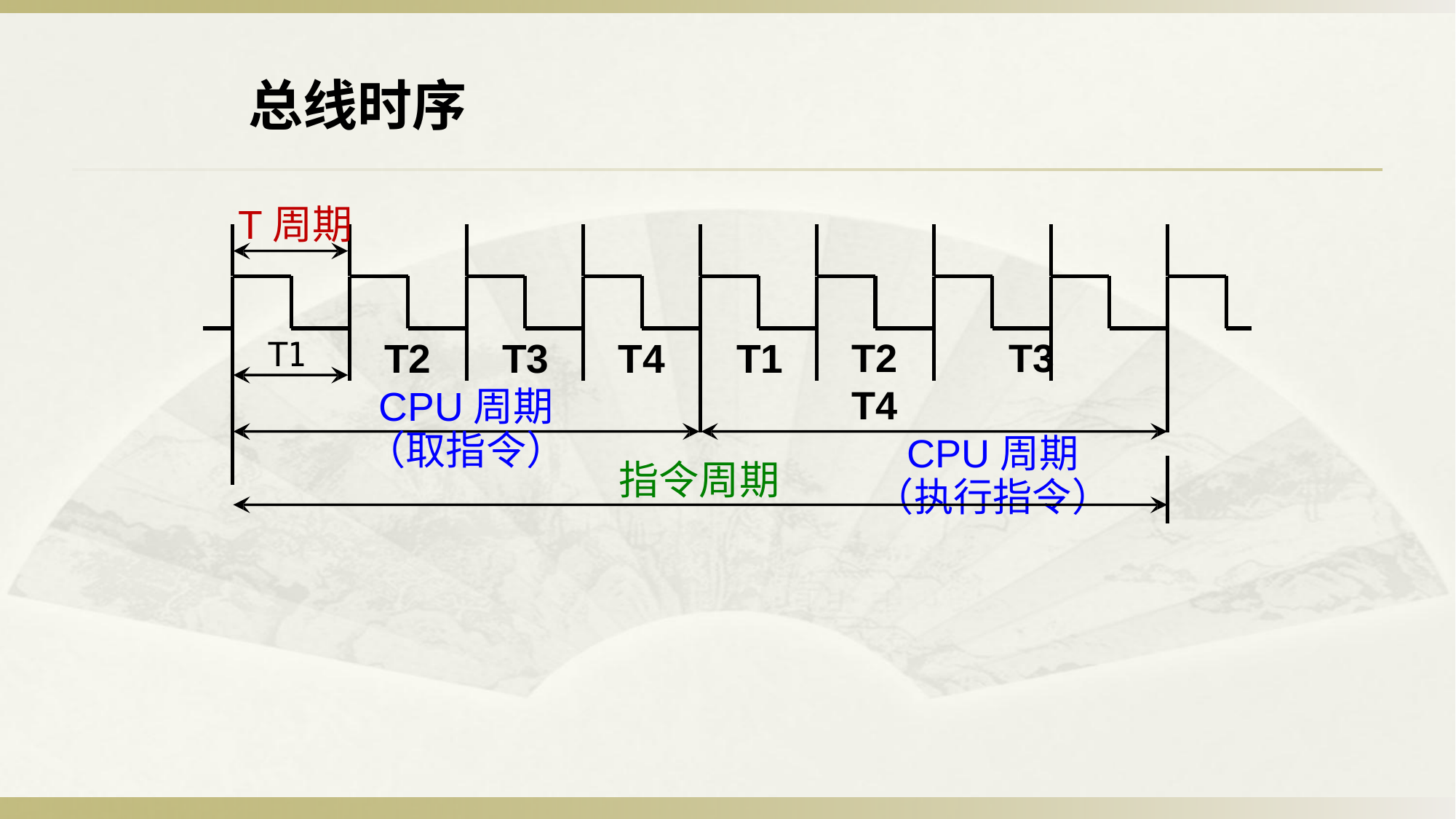

总线时序
T周期

T2	T3
CPU周期
（取指令）
T2	T3	T4
CPU周期
（执行指令）

T4	T1

指令周期
T1